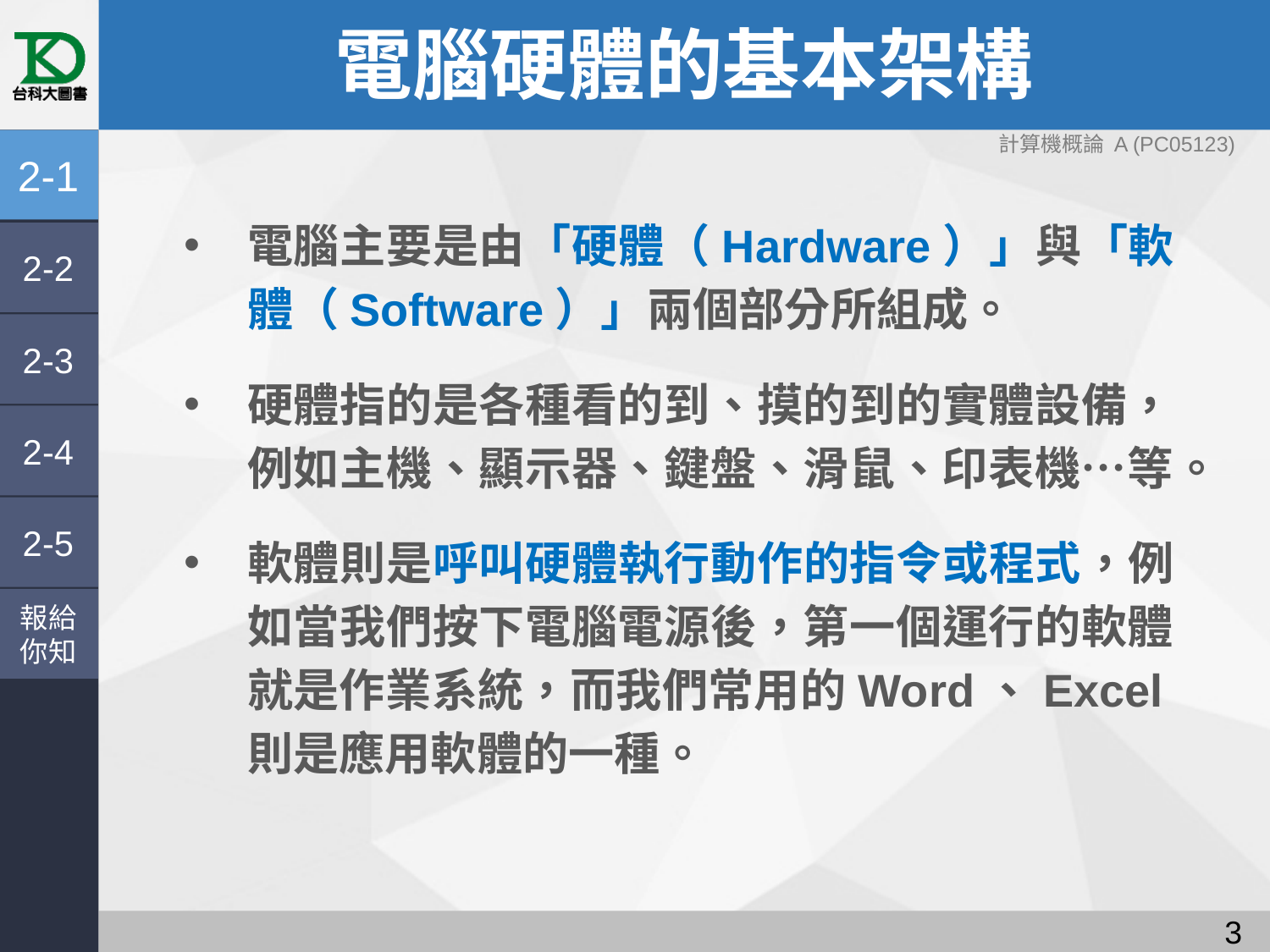

# 電腦硬體的基本架構
計算機概論 A (PC05123)
2-1
電腦主要是由「硬體（Hardware）」與「軟體（Software）」兩個部分所組成。
硬體指的是各種看的到、摸的到的實體設備，例如主機、顯示器、鍵盤、滑鼠、印表機…等。
軟體則是呼叫硬體執行動作的指令或程式，例如當我們按下電腦電源後，第一個運行的軟體就是作業系統，而我們常用的Word、Excel則是應用軟體的一種。
2-2
2-3
2-4
2-5
報給
你知
3